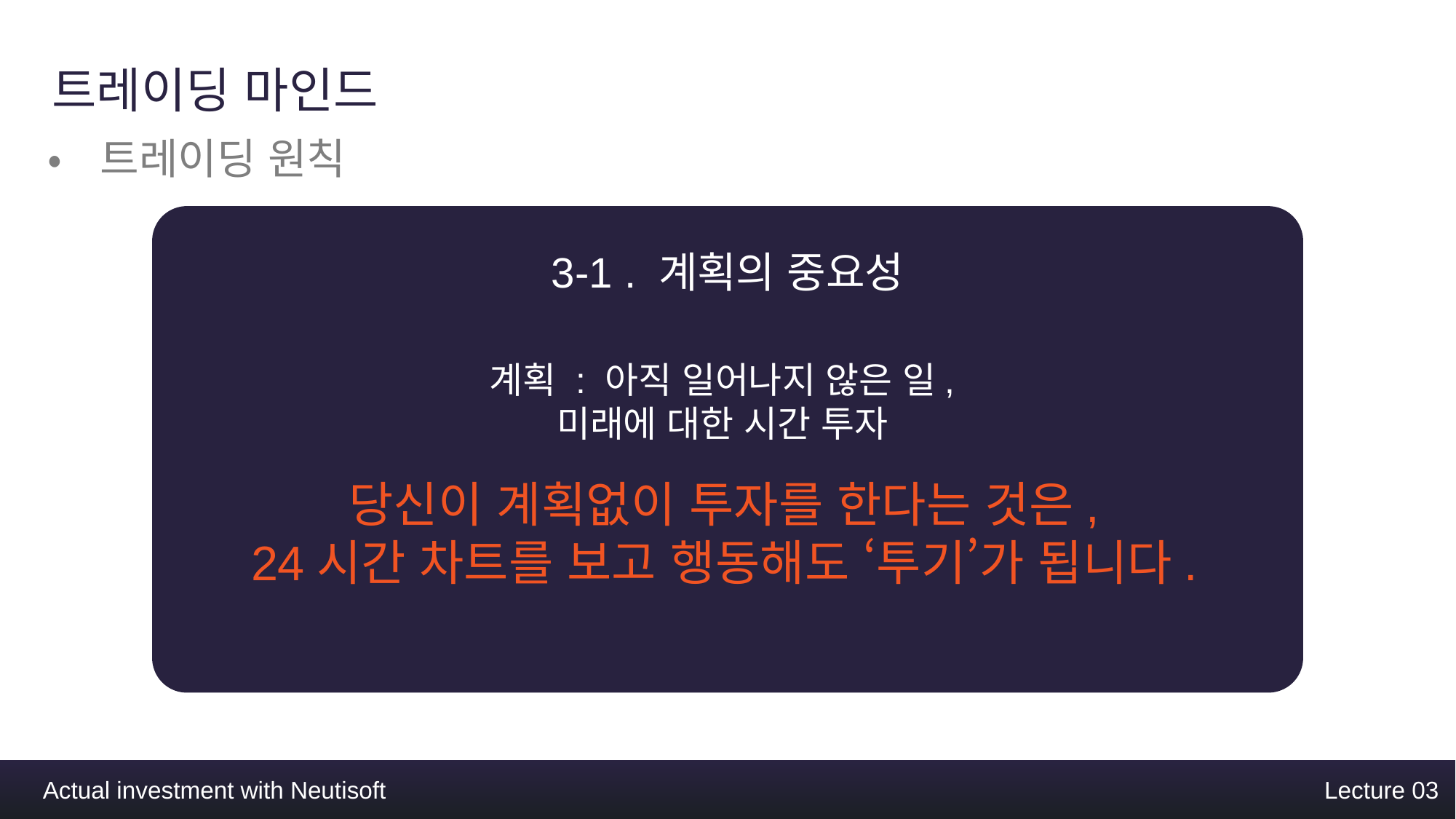

트레이딩 마인드
•트레이딩 원칙

3-1 . 계획의 중요성
계획 : 아직 일어나지 않은 일,
미래에 대한 시간 투자
당신이 계획없이 투자를 한다는 것은,
24시간 차트를 보고 행동해도 ‘투기’가 됩니다.

Actual investment with Neutisoft
Lecture 03